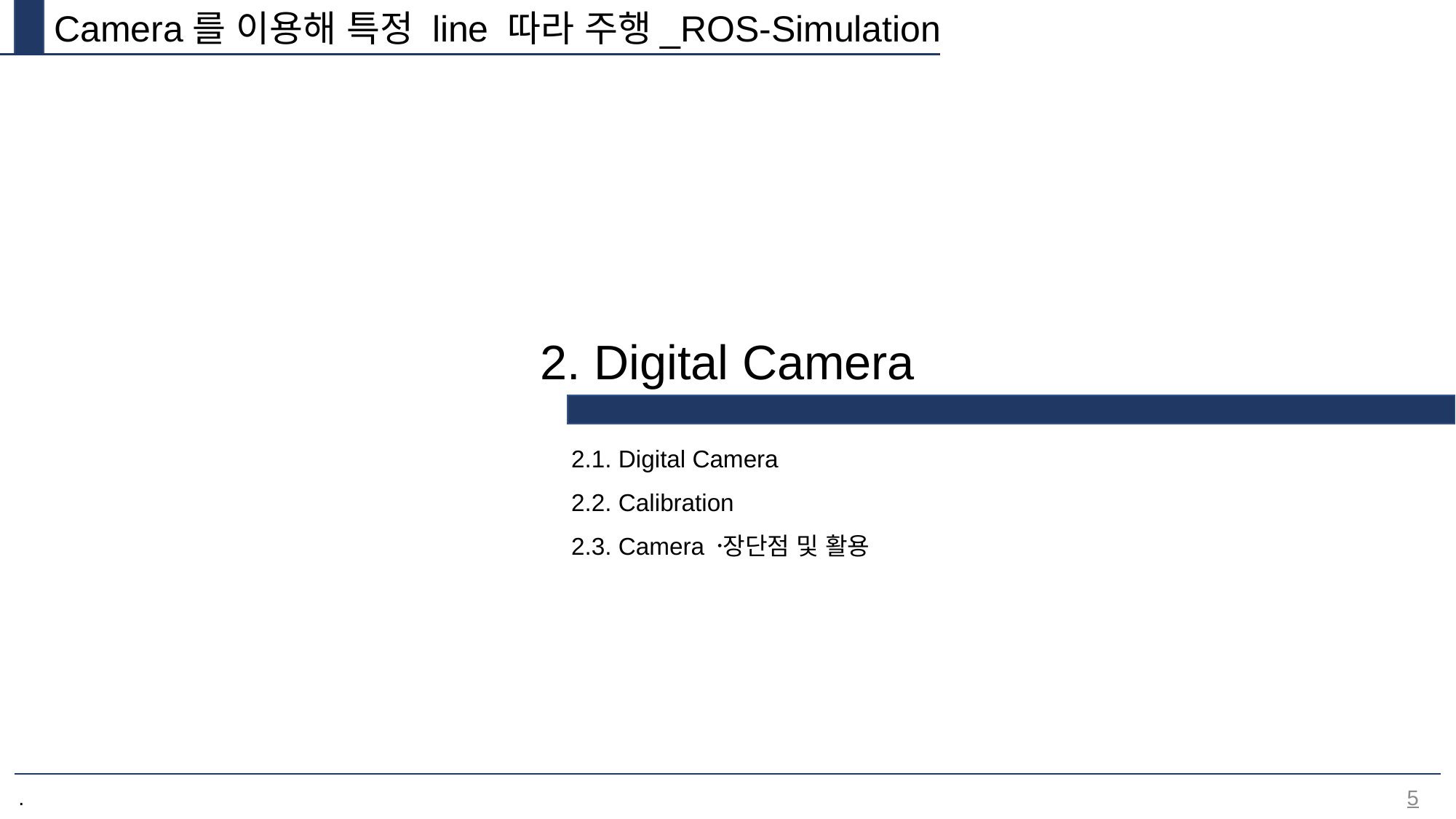

Camera를 이용해 특정 line 따라 주행_ROS-Simulation
2. Digital Camera

2.1. Digital Camera
2.2. Calibration
2.3. Camera 장〮단점 및 활용
5
.